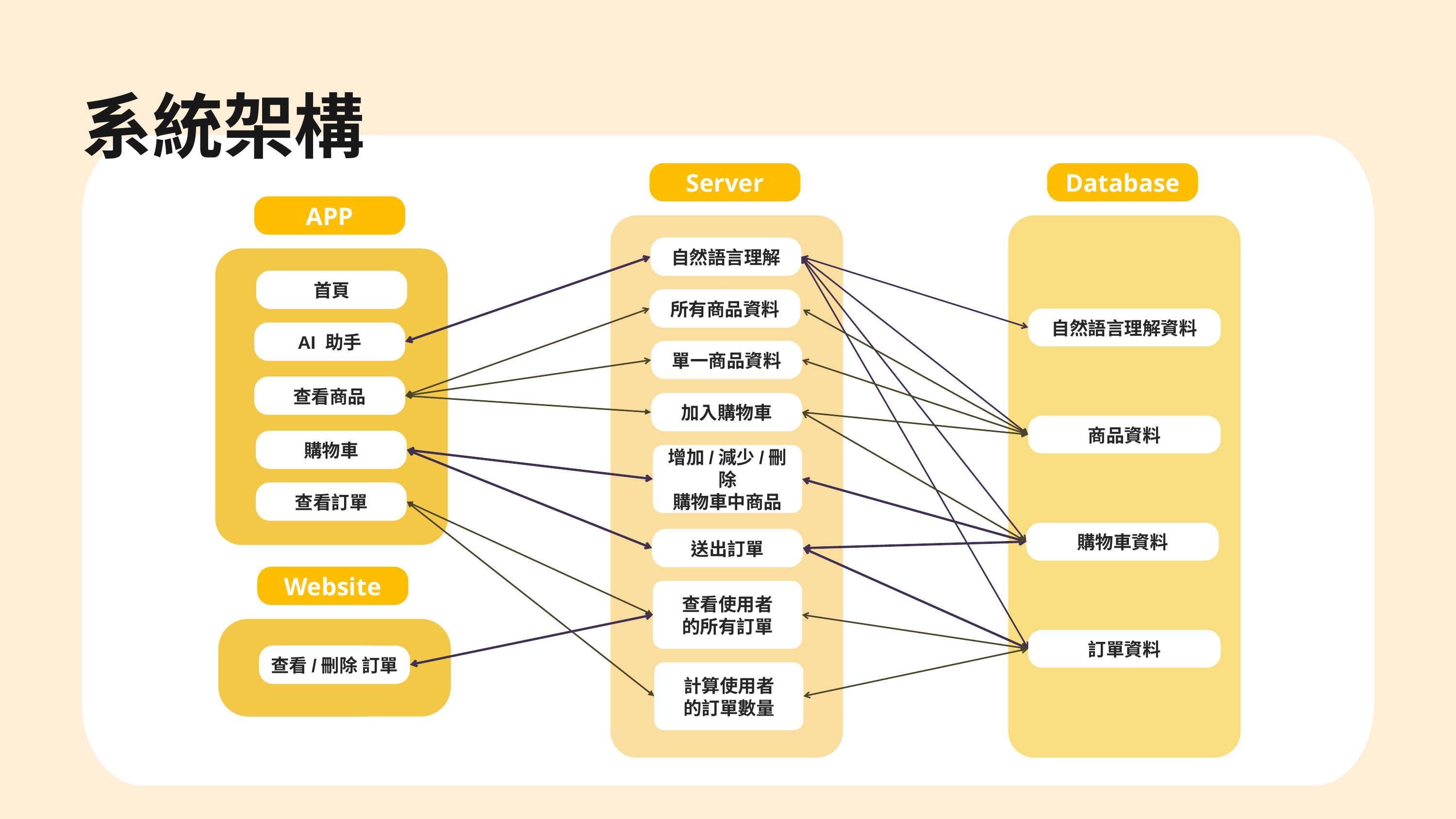

系統架構

Server
Database
APP

自然語言理解

首頁
所有商品資料
自然語言理解資料
AI 助手
單一商品資料
查看商品
加入購物車
商品資料
購物車
增加/減少/刪除
購物車中商品
查看訂單
購物車資料
送出訂單
Website
查看使用者
的所有訂單

訂單資料
查看/刪除 訂單
計算使用者
的訂單數量